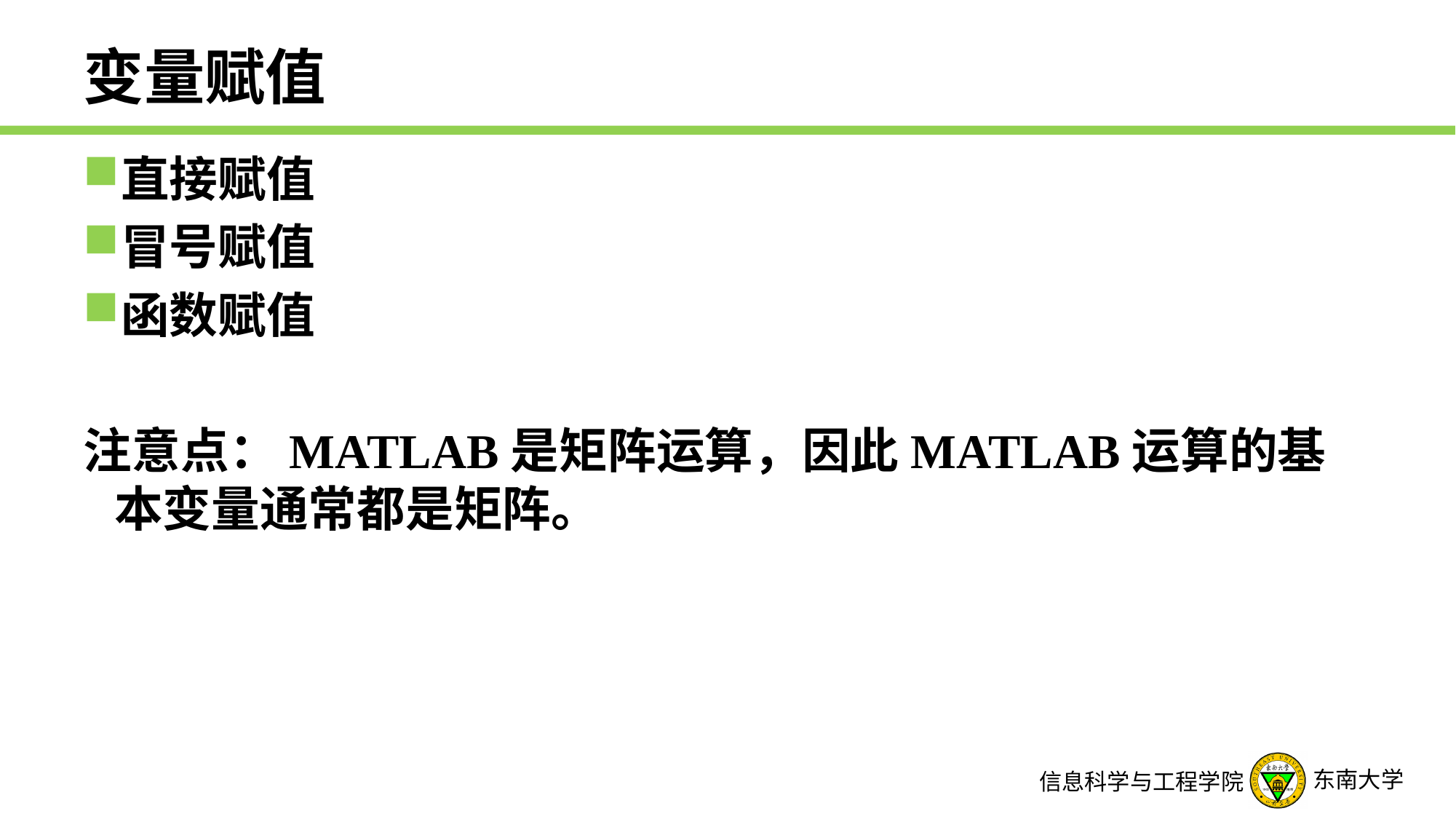

# 变量赋值
直接赋值
冒号赋值
函数赋值

注意点：MATLAB是矩阵运算，因此MATLAB运算的基本变量通常都是矩阵。